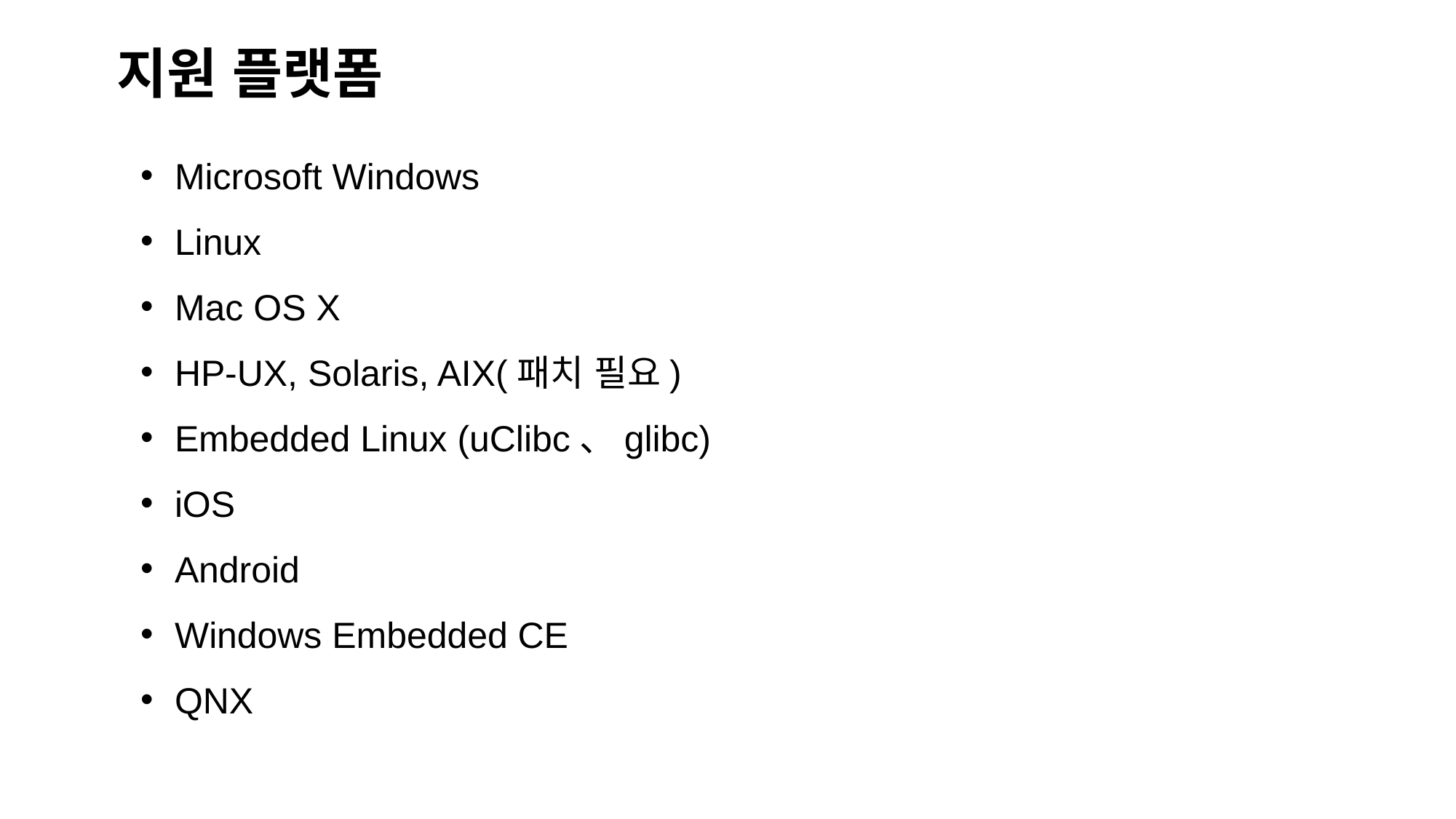

지원 플랫폼
Microsoft Windows
Linux
Mac OS X
HP-UX, Solaris, AIX(패치 필요)
Embedded Linux (uClibc、glibc)
iOS
Android
Windows Embedded CE
QNX